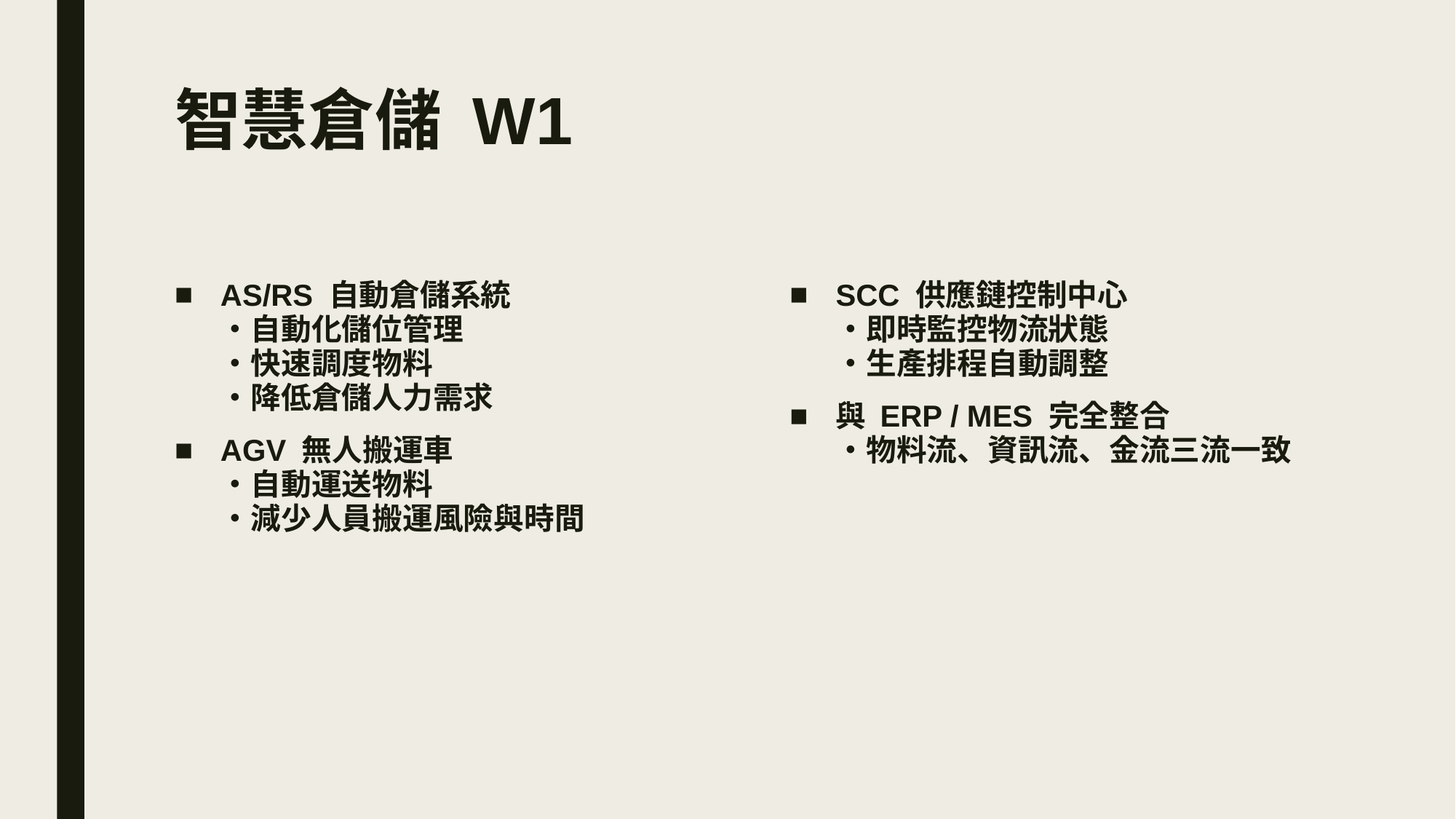

# 智慧倉儲 W1
AS/RS 自動倉儲系統
・自動化儲位管理
・快速調度物料
・降低倉儲人力需求
AGV 無人搬運車
・自動運送物料
・減少人員搬運風險與時間

SCC 供應鏈控制中心
・即時監控物流狀態
・生產排程自動調整
與 ERP / MES 完全整合
・物料流、資訊流、金流三流一致